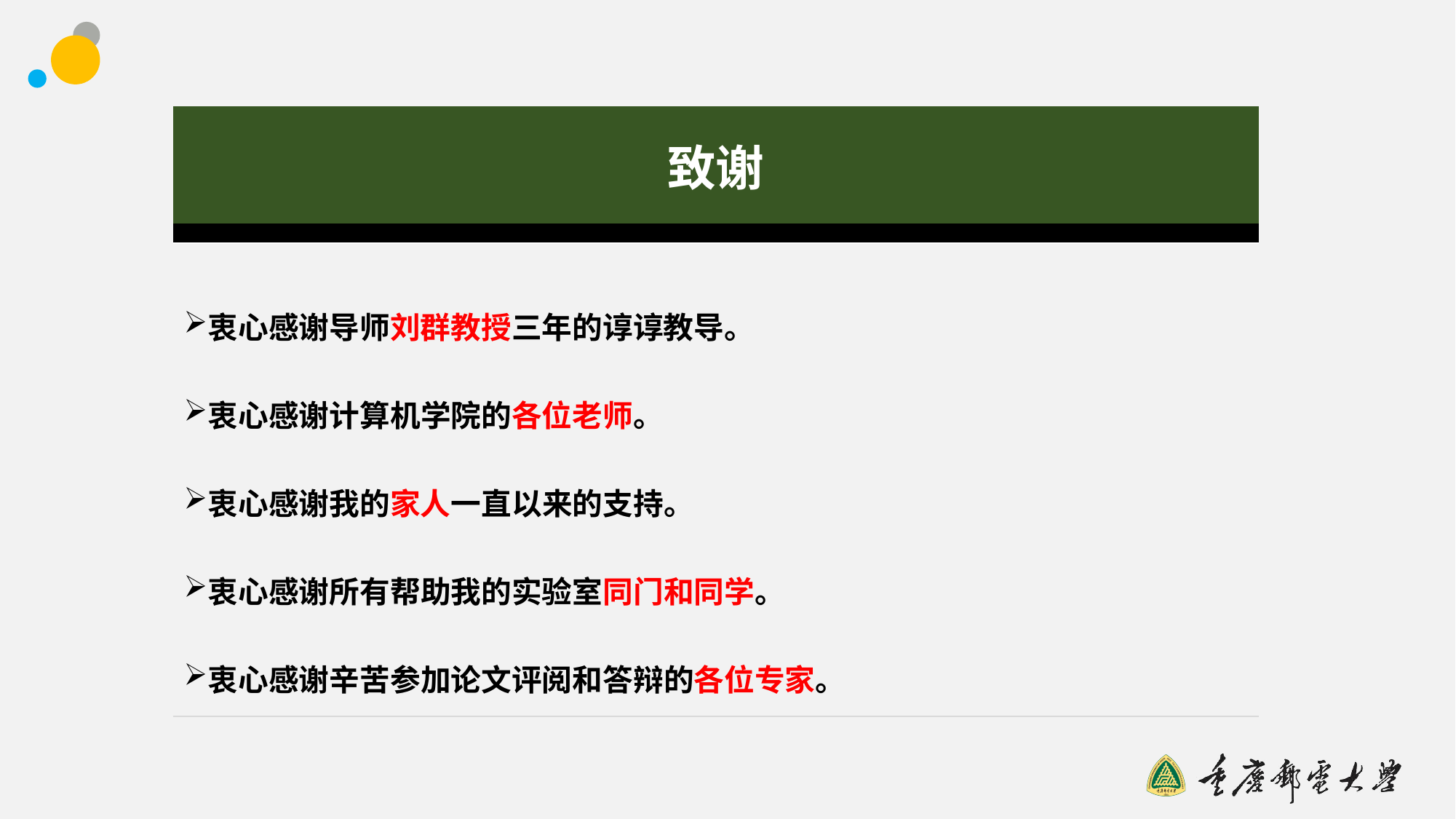

| 致谢 |
| --- |
|  |
| 衷心感谢导师刘群教授三年的谆谆教导。 衷心感谢计算机学院的各位老师。 衷心感谢我的家人一直以来的支持。 衷心感谢所有帮助我的实验室同门和同学。 衷心感谢辛苦参加论文评阅和答辩的各位专家。 |